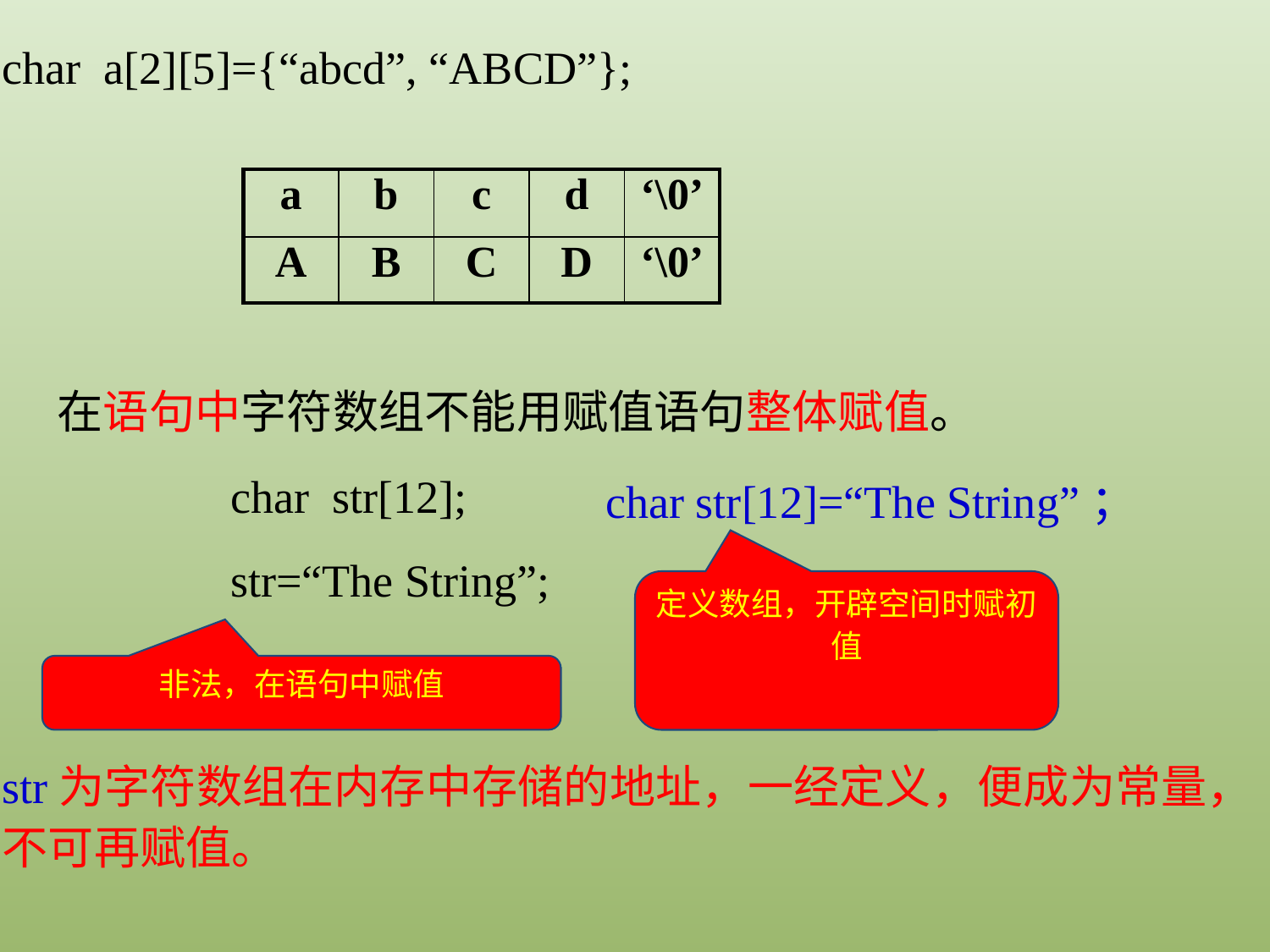

char  a[2][5]={“abcd”, “ABCD”};
| a | b | c | d | ‘\0’ |
| --- | --- | --- | --- | --- |
| A | B | C | D | ‘\0’ |
在语句中字符数组不能用赋值语句整体赋值。
char  str[12];
str=“The String”;
char str[12]=“The String”；
定义数组，开辟空间时赋初值
非法，在语句中赋值
str为字符数组在内存中存储的地址，一经定义，便成为常量，不可再赋值。
347